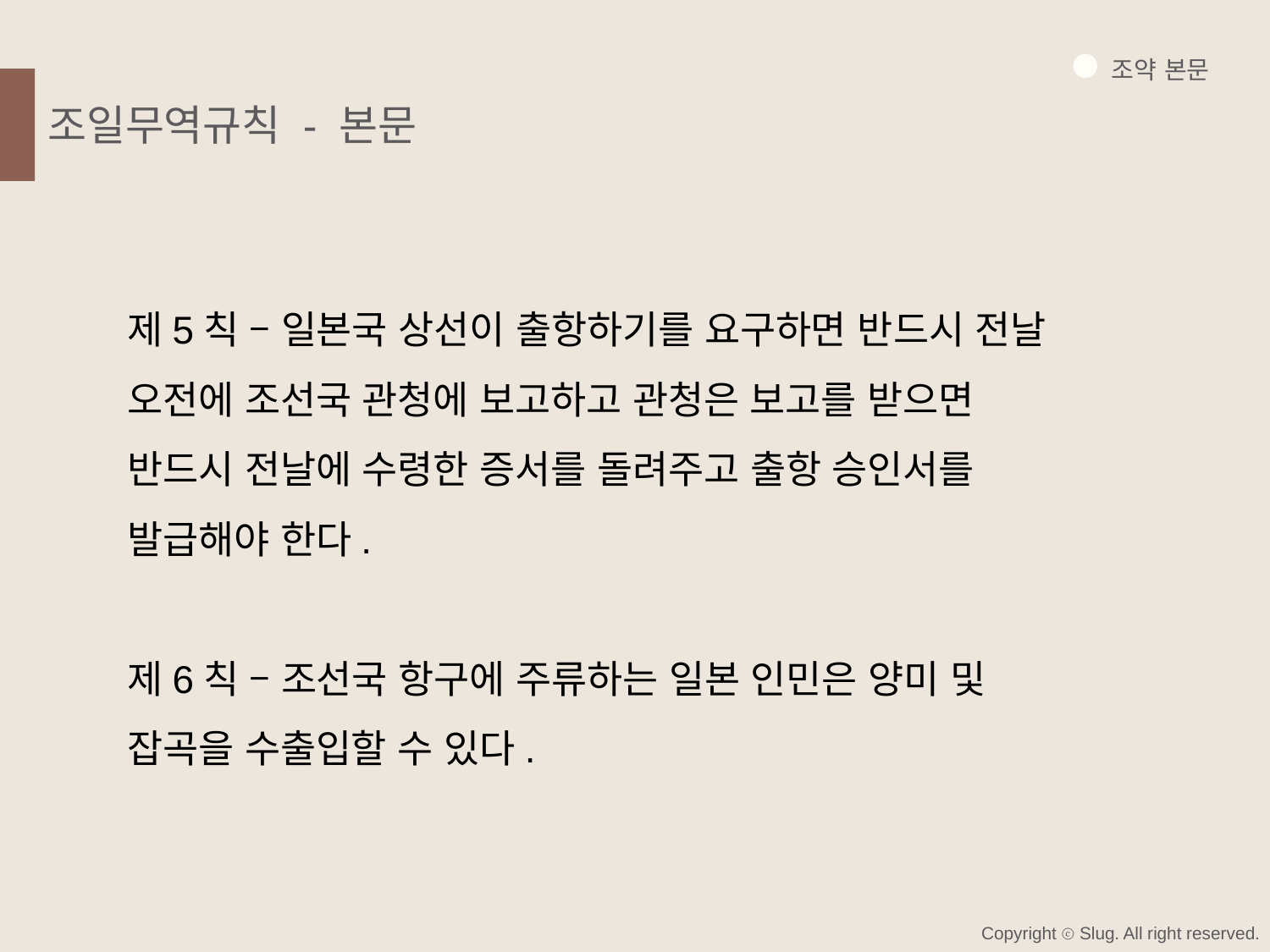

조약 본문

조일무역규칙 - 본문
제5칙 – 일본국 상선이 출항하기를 요구하면 반드시 전날 오전에 조선국 관청에 보고하고 관청은 보고를 받으면 반드시 전날에 수령한 증서를 돌려주고 출항 승인서를 발급해야 한다.

제6칙 – 조선국 항구에 주류하는 일본 인민은 양미 및 잡곡을 수출입할 수 있다.